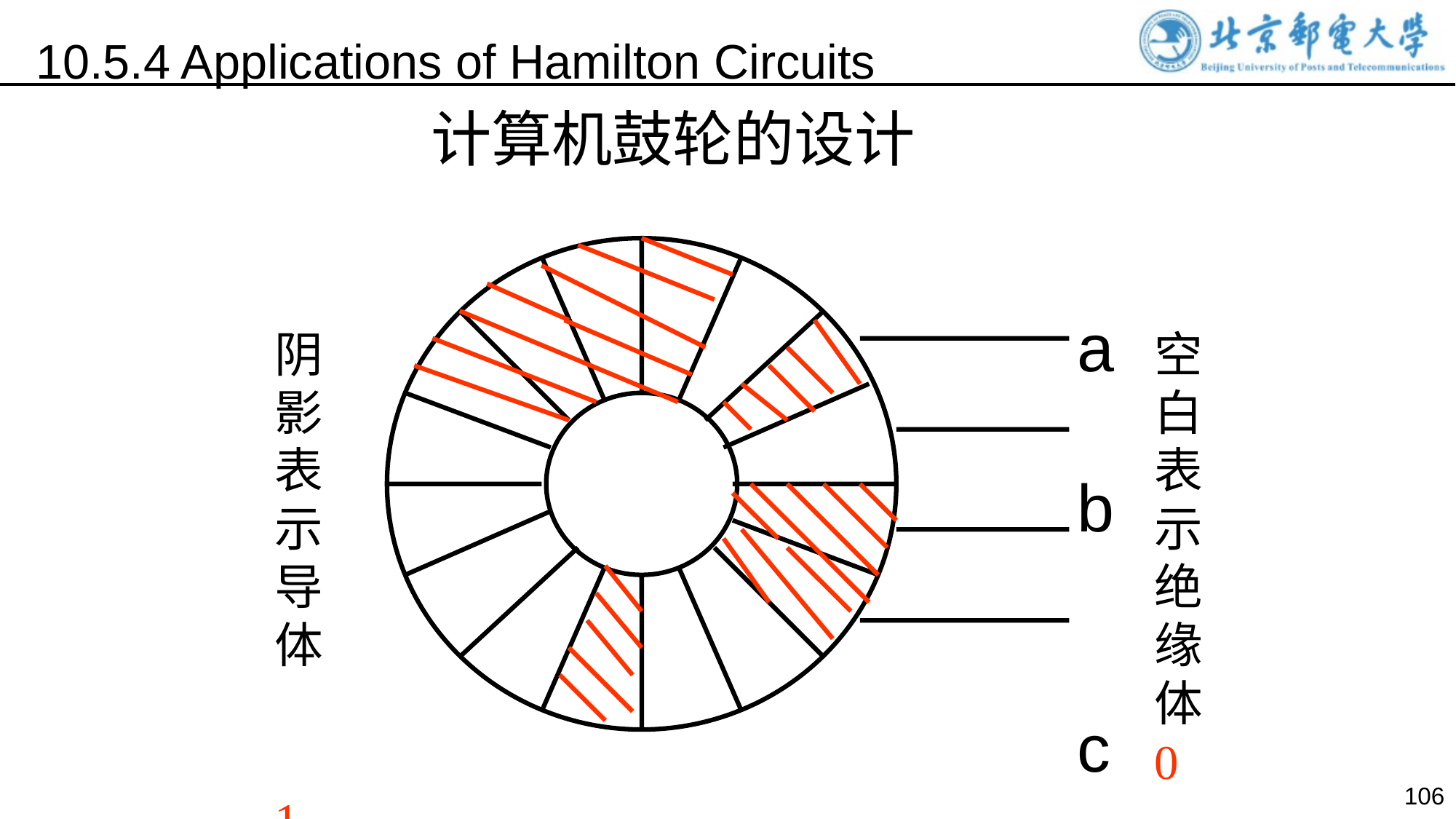

10.5.4 Applications of Hamilton Circuits
计算机鼓轮的设计

a  b    c  d
阴影表示导体      1
空白表示绝缘体0